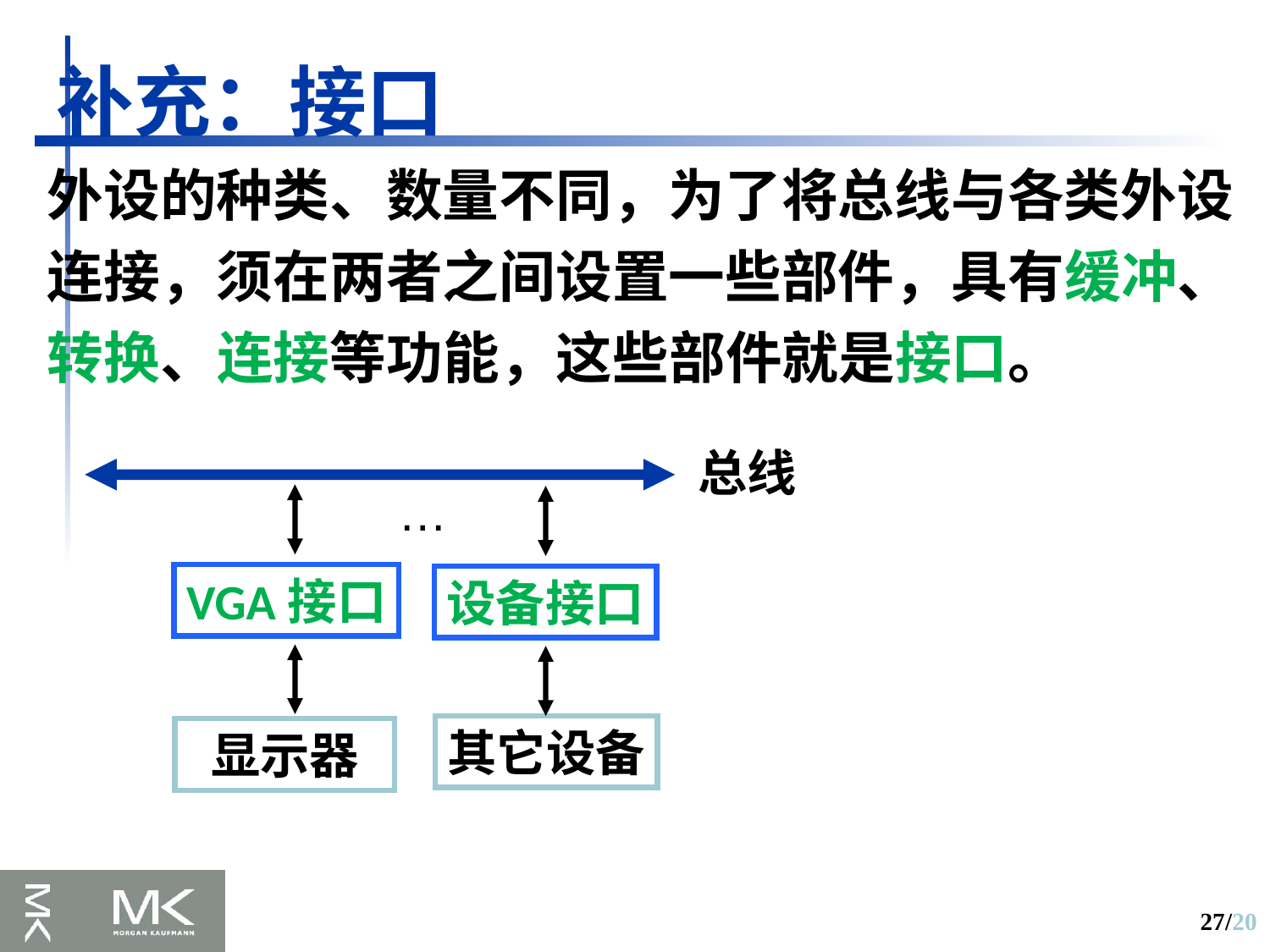

补充：接口
外设的种类、数量不同，为了将总线与各类外设连接，须在两者之间设置一些部件，具有缓冲、转换、连接等功能，这些部件就是接口。
总线

…

VGA接口
设备接口
其它设备
显示器
27/20